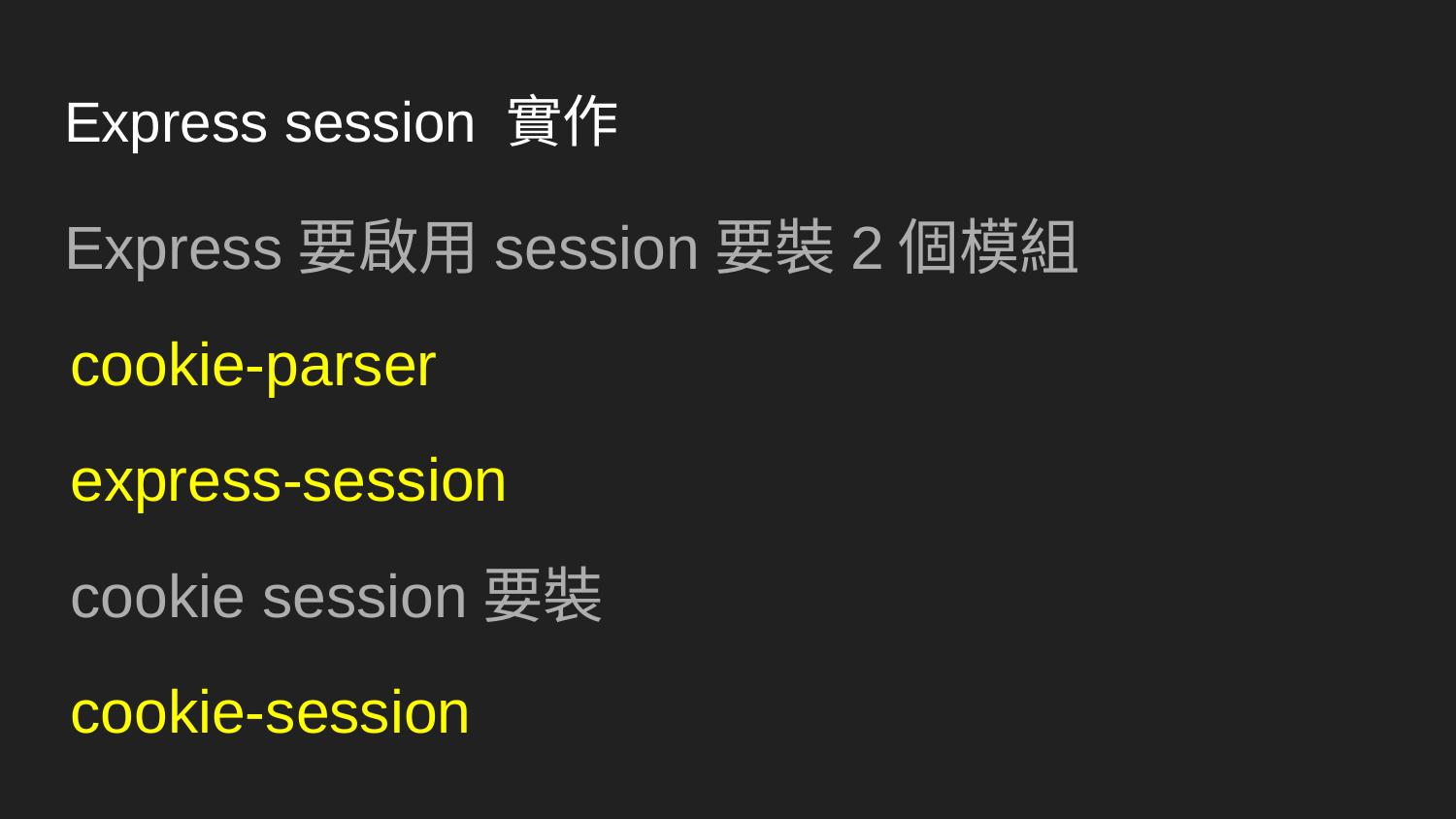

# Express session 實作
Express要啟用session要裝2個模組
cookie-parser
express-session
cookie session要裝
cookie-session